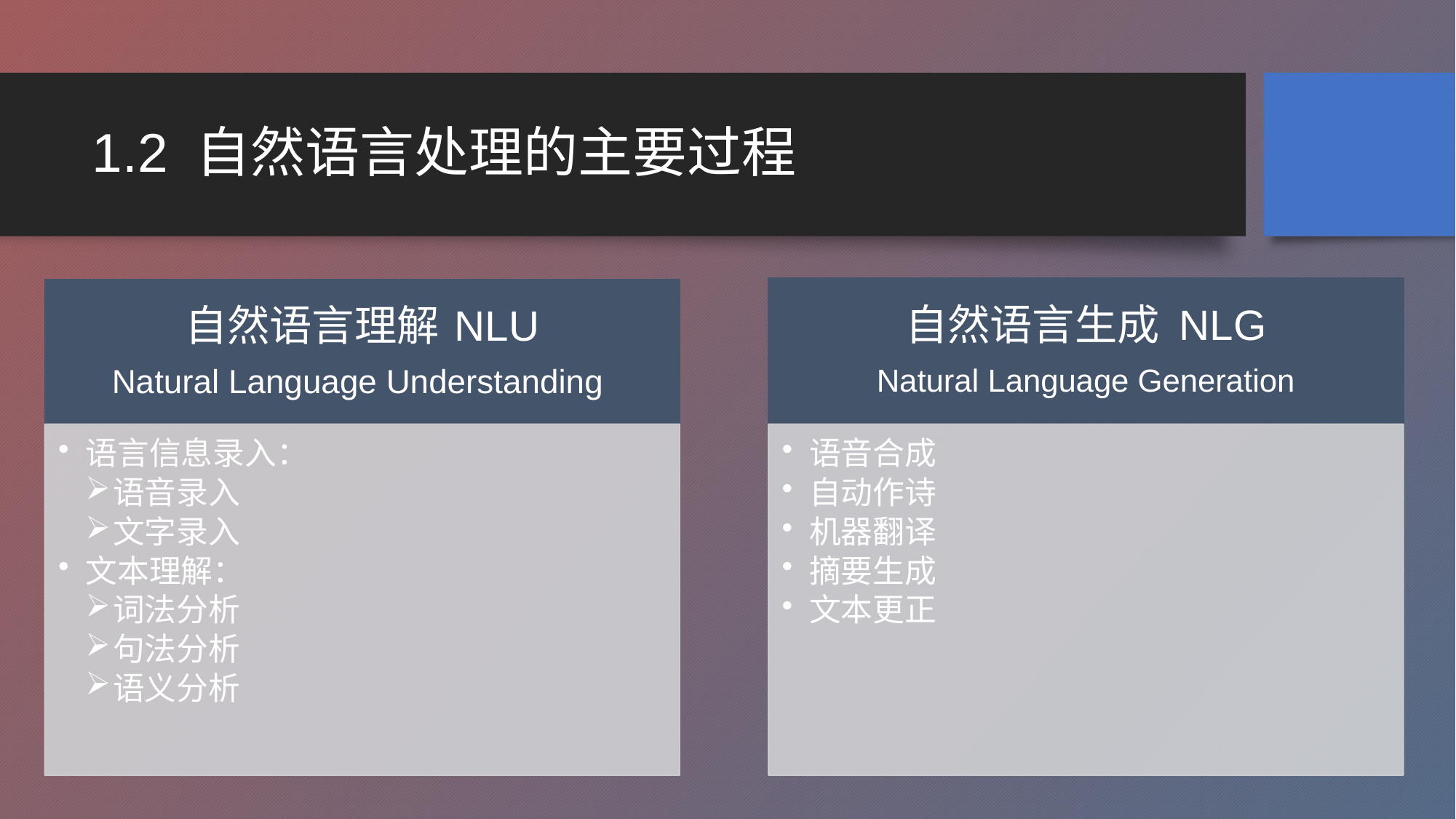

# 1.2 自然语言处理的主要过程
自然语言理解 NLU
Natural Language Understanding
语言信息录入：
语音录入
文字录入
文本理解：
词法分析
句法分析
语义分析
自然语言生成 NLG
Natural Language Generation
语音合成
自动作诗
机器翻译
摘要生成
文本更正